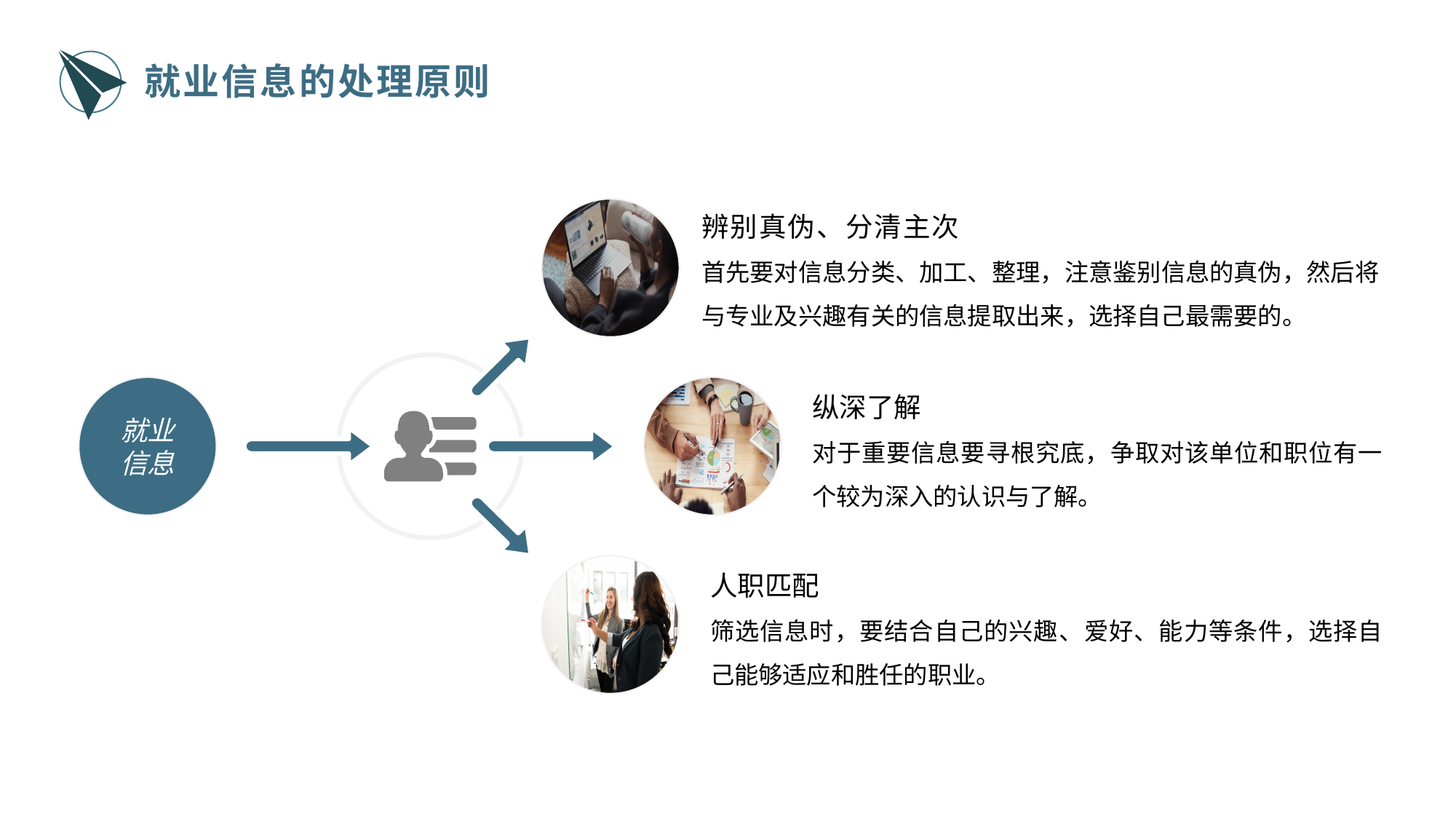

就业信息的处理原则
辨别真伪、分清主次
首先要对信息分类、加工、整理，注意鉴别信息的真伪，然后将与专业及兴趣有关的信息提取出来，选择自己最需要的。

纵深了解
对于重要信息要寻根究底，争取对该单位和职位有一个较为深入的认识与了解。
就业信息

人职匹配
筛选信息时，要结合自己的兴趣、爱好、能力等条件，选择自己能够适应和胜任的职业。